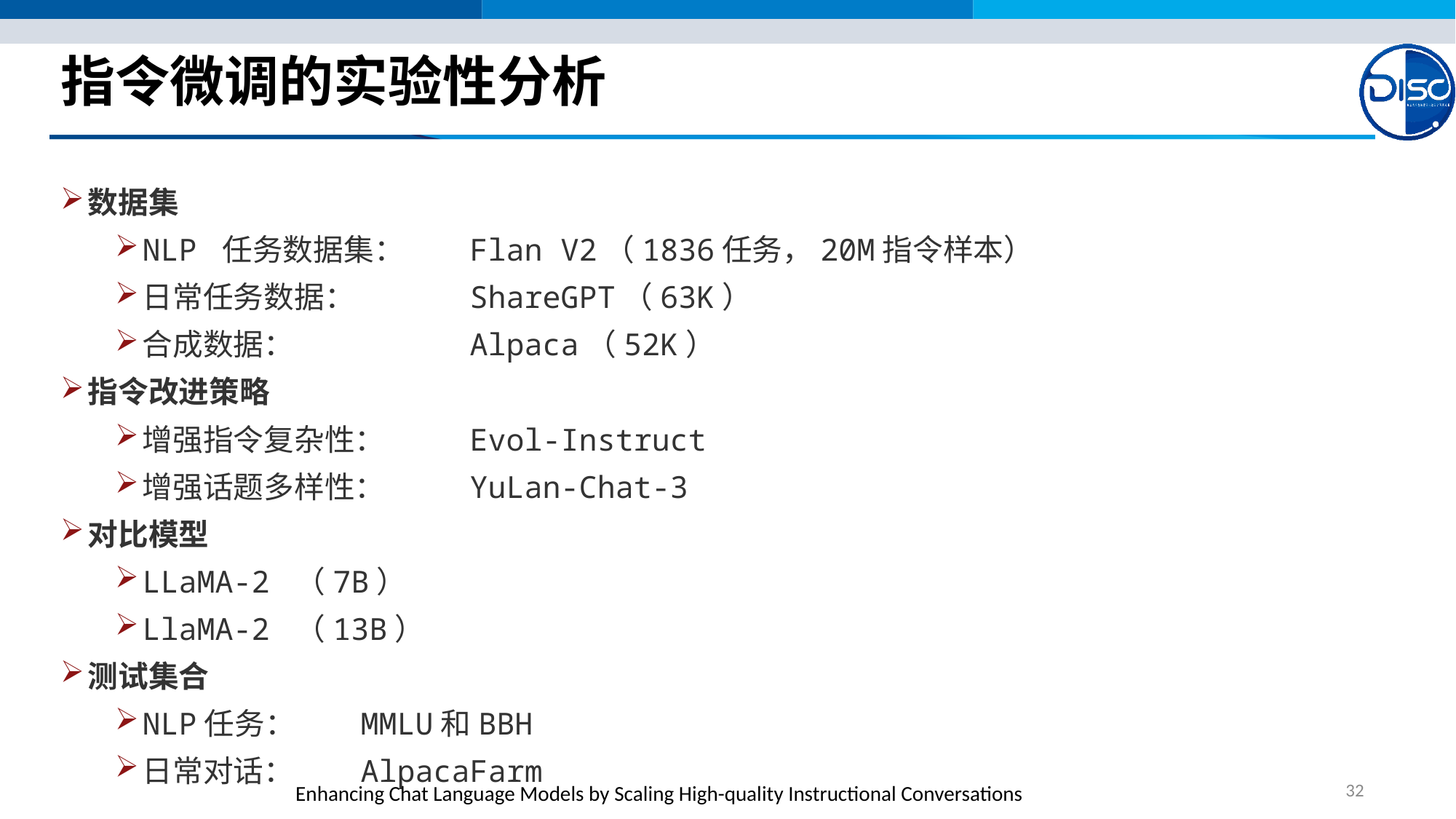

# 指令微调的实验性分析
数据集
NLP 任务数据集：	Flan V2（1836任务，20M指令样本）
日常任务数据：		ShareGPT（63K）
合成数据：		Alpaca（52K）
指令改进策略
增强指令复杂性：	Evol-Instruct
增强话题多样性：	YuLan-Chat-3
对比模型
LLaMA-2 （7B）
LlaMA-2 （13B）
测试集合
NLP任务：	MMLU和BBH
日常对话： 	AlpacaFarm
32
Enhancing Chat Language Models by Scaling High-quality Instructional Conversations